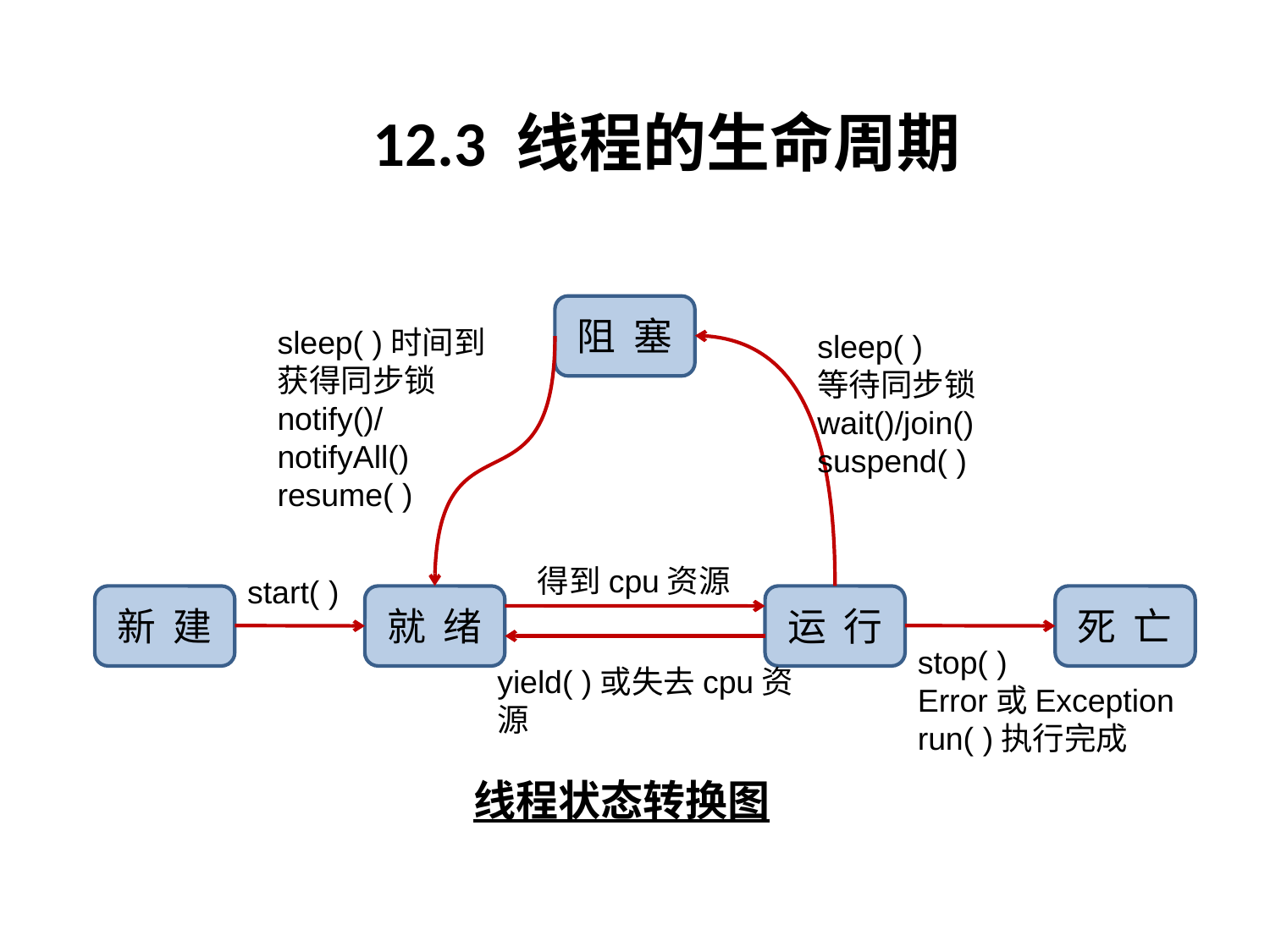

# 12.3 线程的生命周期

阻  塞
sleep( )时间到
获得同步锁
notify()/notifyAll()
resume( )
sleep( )
等待同步锁
wait()/join()
suspend( )
得到cpu资源
start( )

新  建
就  绪
运  行
死  亡
stop( )
Error或Exception
run( )执行完成
yield( )或失去cpu资源
线程状态转换图